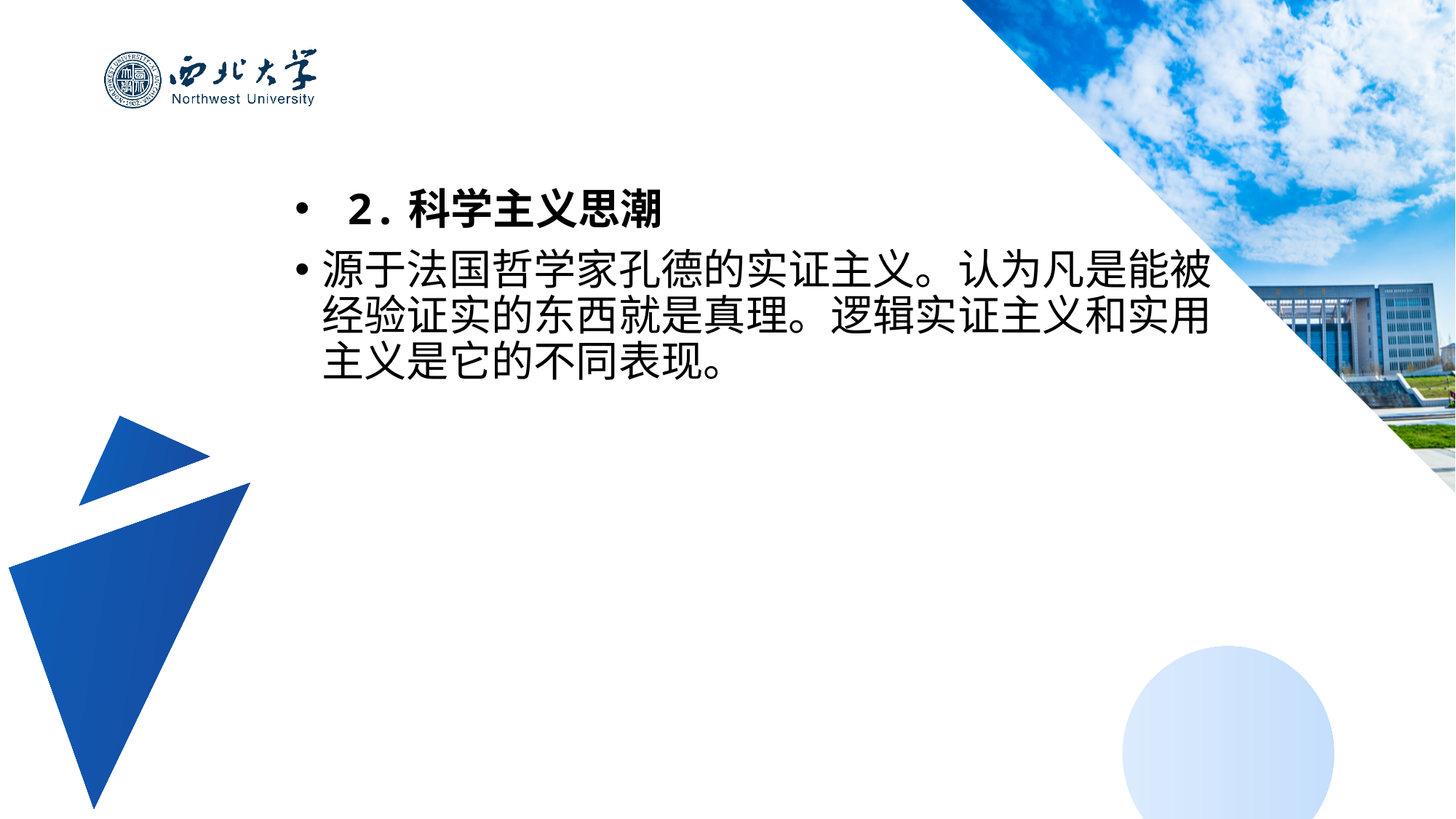

2.科学主义思潮
源于法国哲学家孔德的实证主义。认为凡是能被经验证实的东西就是真理。逻辑实证主义和实用主义是它的不同表现。